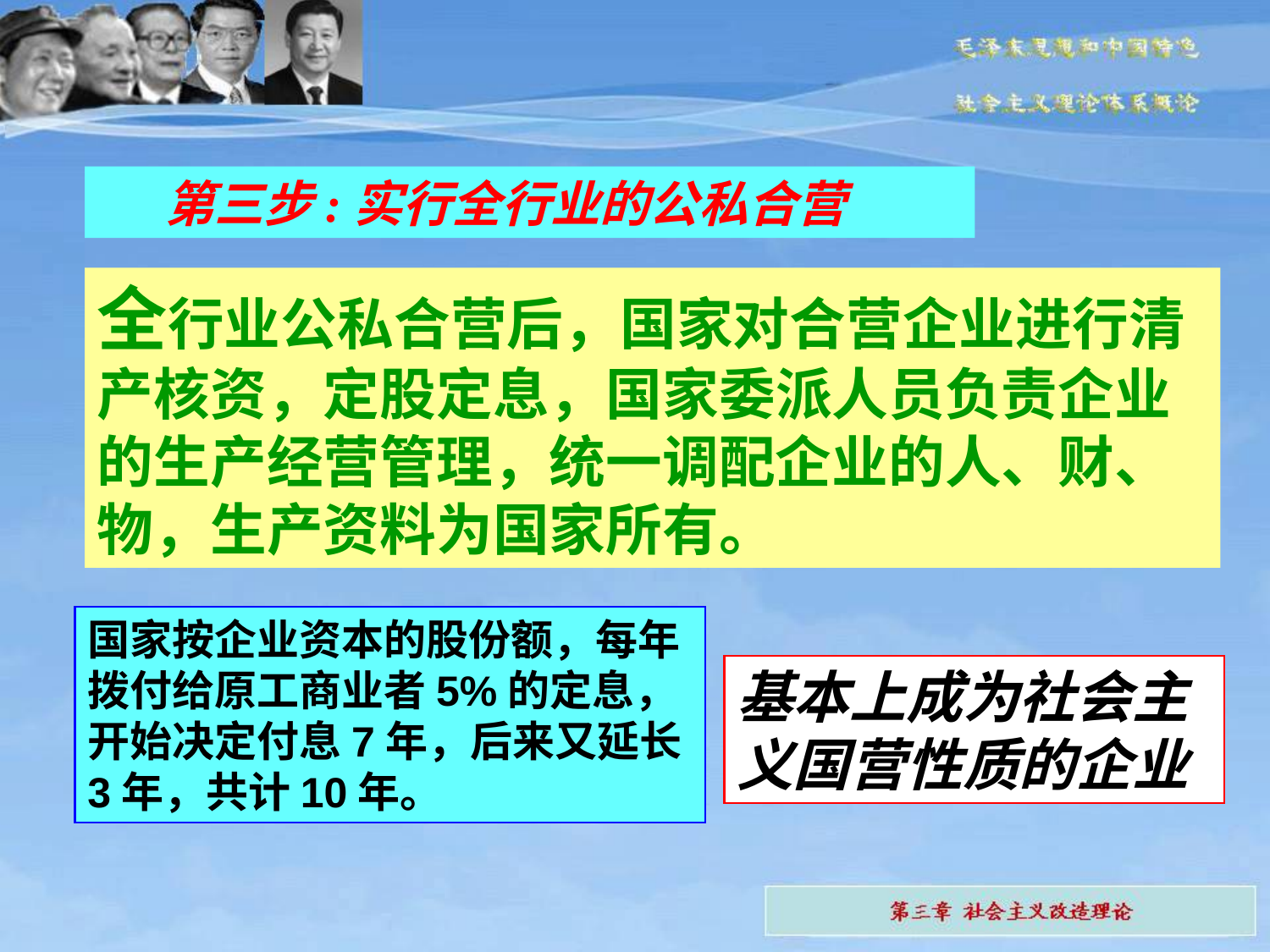

第三步:实行全行业的公私合营

全行业公私合营后，国家对合营企业进行清产核资，定股定息，国家委派人员负责企业的生产经营管理，统一调配企业的人、财、物，生产资料为国家所有。
国家按企业资本的股份额，每年拨付给原工商业者5%的定息，开始决定付息7年，后来又延长3年，共计10年。
基本上成为社会主义国营性质的企业